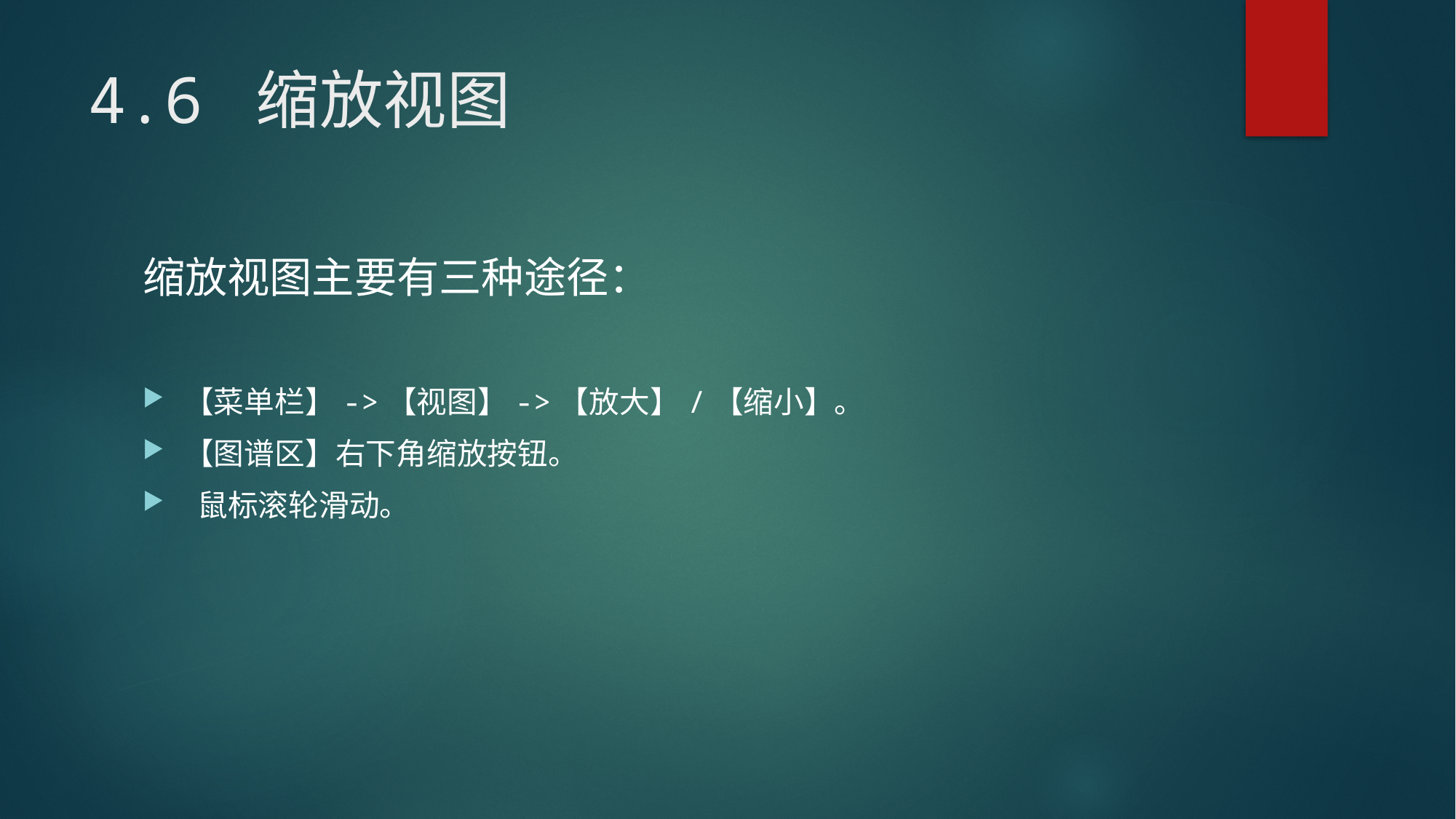

# 4.6 缩放视图
缩放视图主要有三种途径：

【菜单栏】->【视图】->【放大】/【缩小】。
【图谱区】右下角缩放按钮。
 鼠标滚轮滑动。